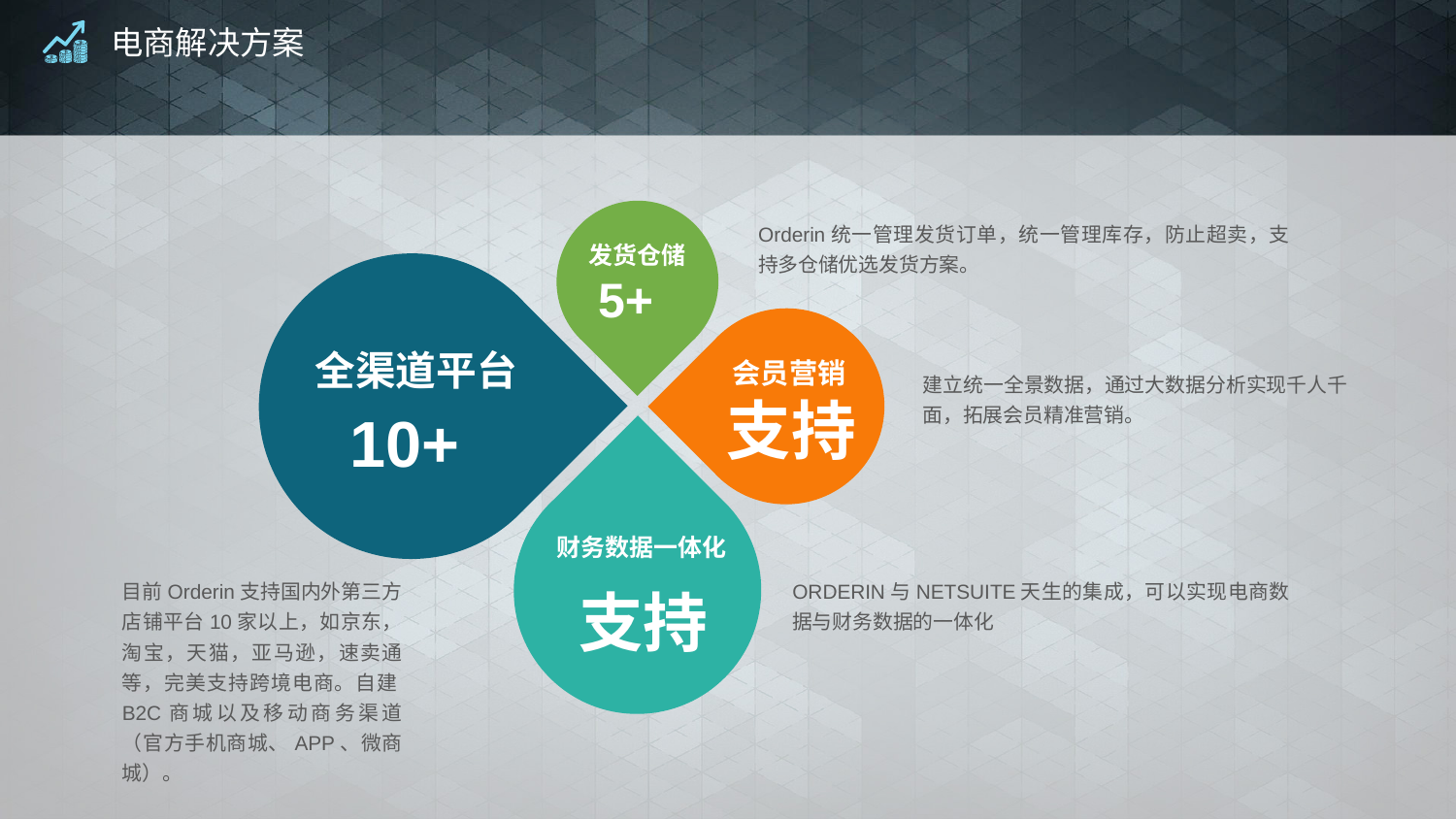

# 电商解决方案

发货仓储
5+
Orderin统一管理发货订单，统一管理库存，防止超卖，支持多仓储优选发货方案。

全渠道平台
10+

会员营销
支持
建立统一全景数据，通过大数据分析实现千人千面，拓展会员精准营销。

财务数据一体化
支持
目前Orderin支持国内外第三方店铺平台10家以上，如京东，淘宝，天猫，亚马逊，速卖通等，完美支持跨境电商。自建B2C商城以及移动商务渠道（官方手机商城、APP、微商城）。

ORDERIN与NETSUITE天生的集成，可以实现电商数据与财务数据的一体化